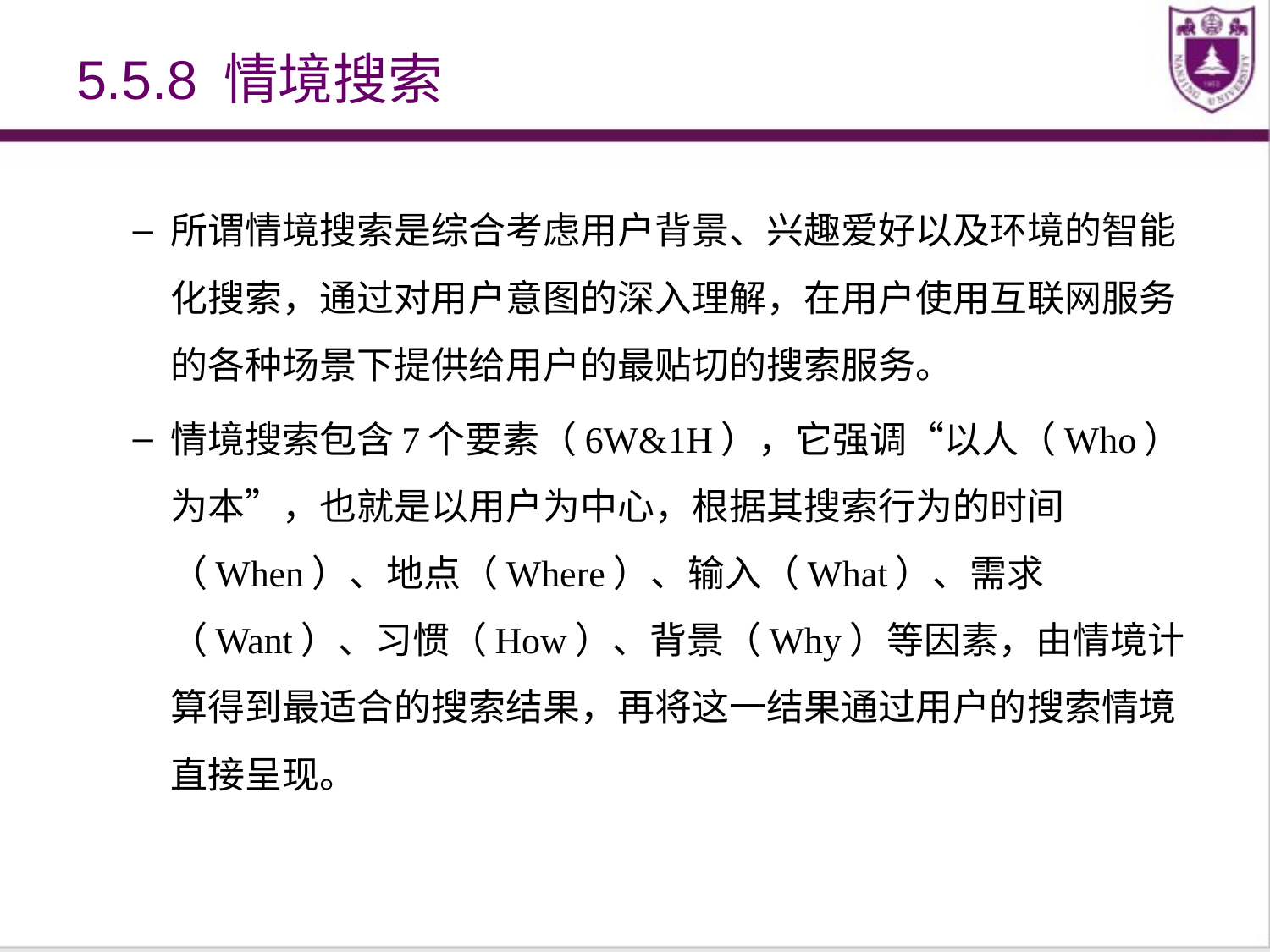

# 5.5.8 情境搜索
所谓情境搜索是综合考虑用户背景、兴趣爱好以及环境的智能化搜索，通过对用户意图的深入理解，在用户使用互联网服务的各种场景下提供给用户的最贴切的搜索服务。
情境搜索包含7个要素（6W&1H），它强调“以人（Who）为本”，也就是以用户为中心，根据其搜索行为的时间（When）、地点（Where）、输入（What）、需求（Want）、习惯（How）、背景（Why）等因素，由情境计算得到最适合的搜索结果，再将这一结果通过用户的搜索情境直接呈现。